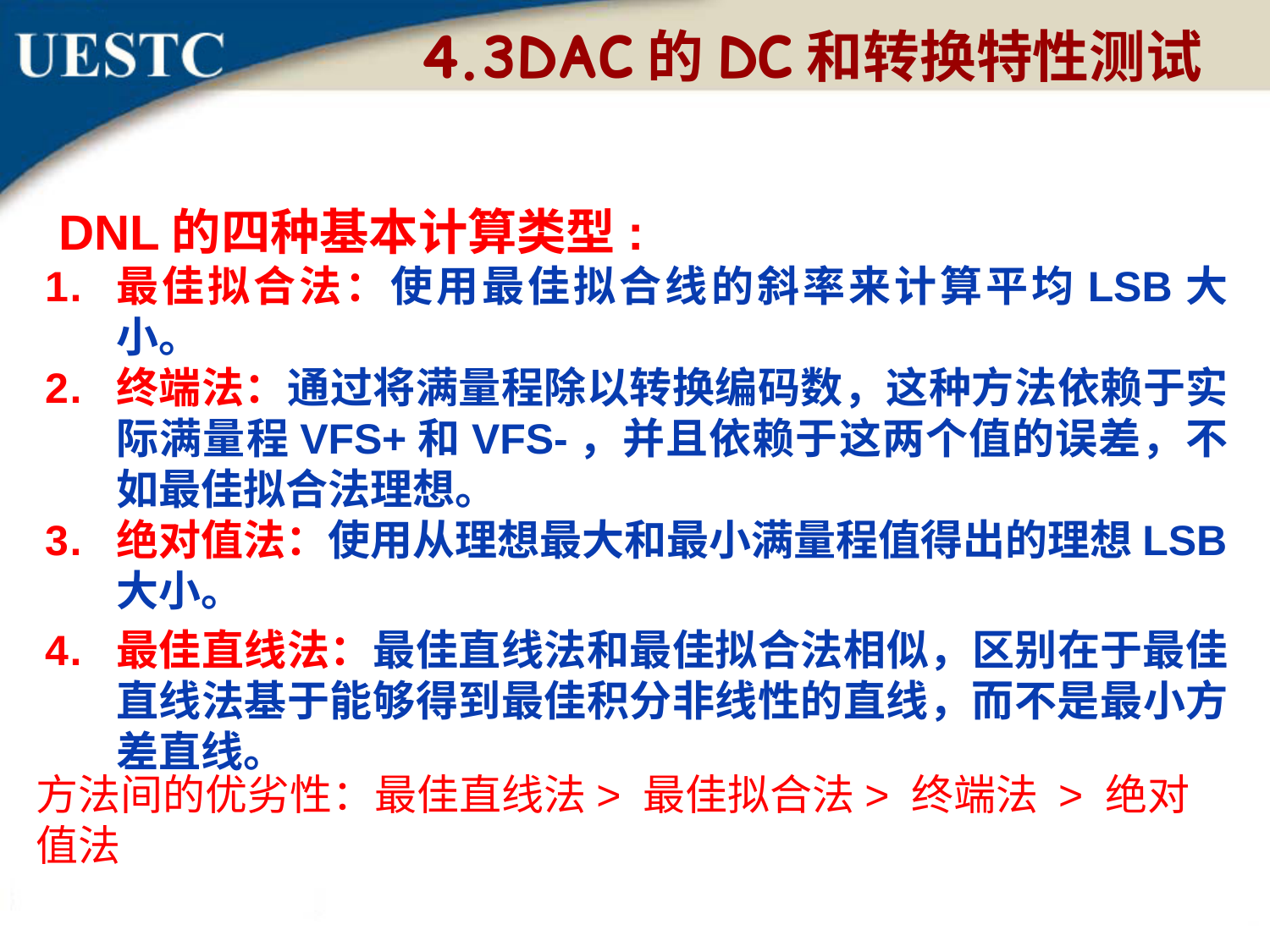

4.3DAC的DC和转换特性测试
 DNL的四种基本计算类型:
最佳拟合法：使用最佳拟合线的斜率来计算平均LSB大小。
终端法：通过将满量程除以转换编码数，这种方法依赖于实际满量程VFS+和VFS-，并且依赖于这两个值的误差，不如最佳拟合法理想。
绝对值法：使用从理想最大和最小满量程值得出的理想LSB大小。
最佳直线法：最佳直线法和最佳拟合法相似，区别在于最佳直线法基于能够得到最佳积分非线性的直线，而不是最小方差直线。

方法间的优劣性：最佳直线法> 最佳拟合法> 终端法 > 绝对值法